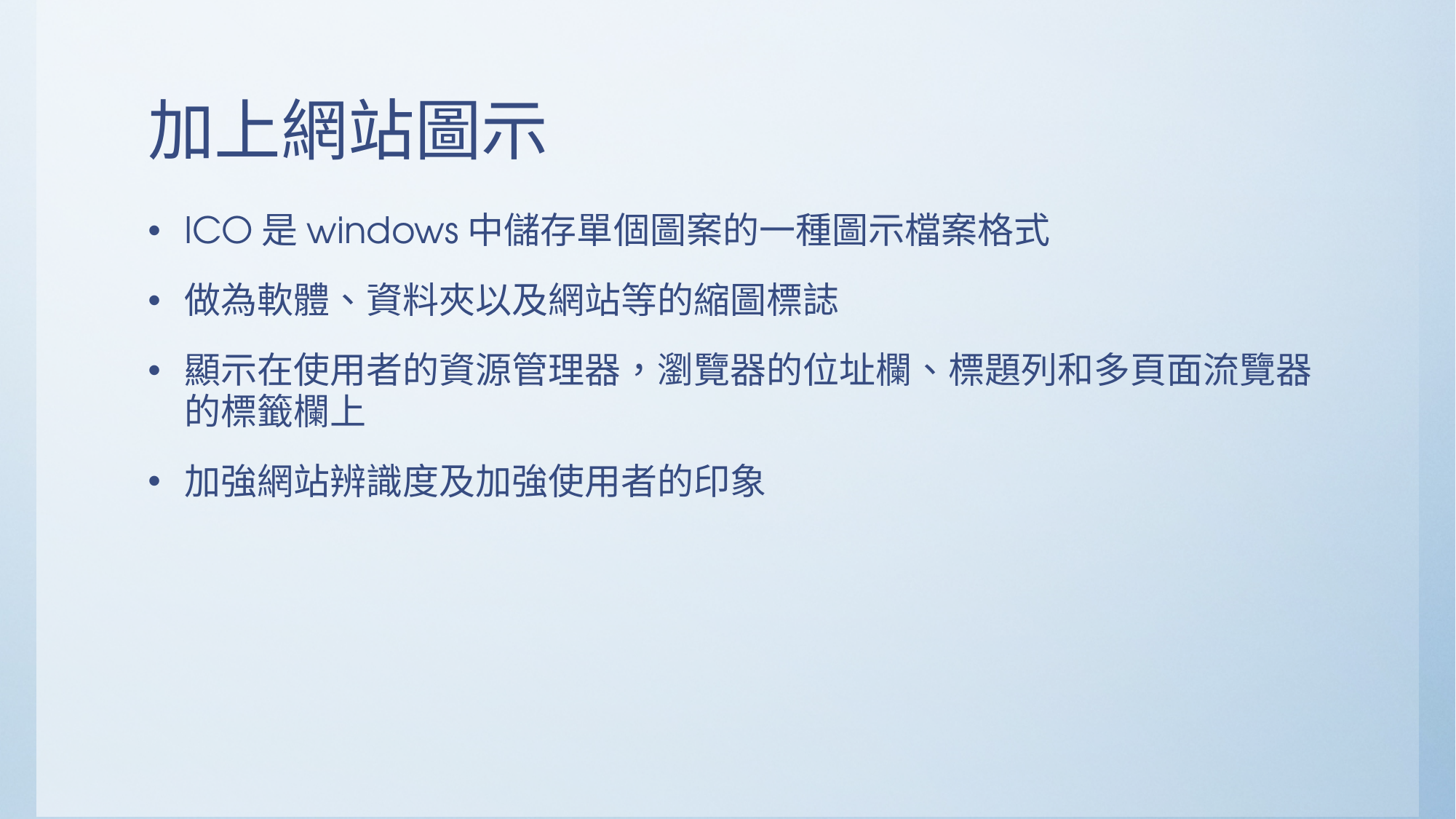

# 加上網站圖示
ICO是windows中儲存單個圖案的一種圖示檔案格式
做為軟體、資料夾以及網站等的縮圖標誌
顯示在使用者的資源管理器，瀏覽器的位址欄、標題列和多頁面流覽器的標籤欄上
加強網站辨識度及加強使用者的印象